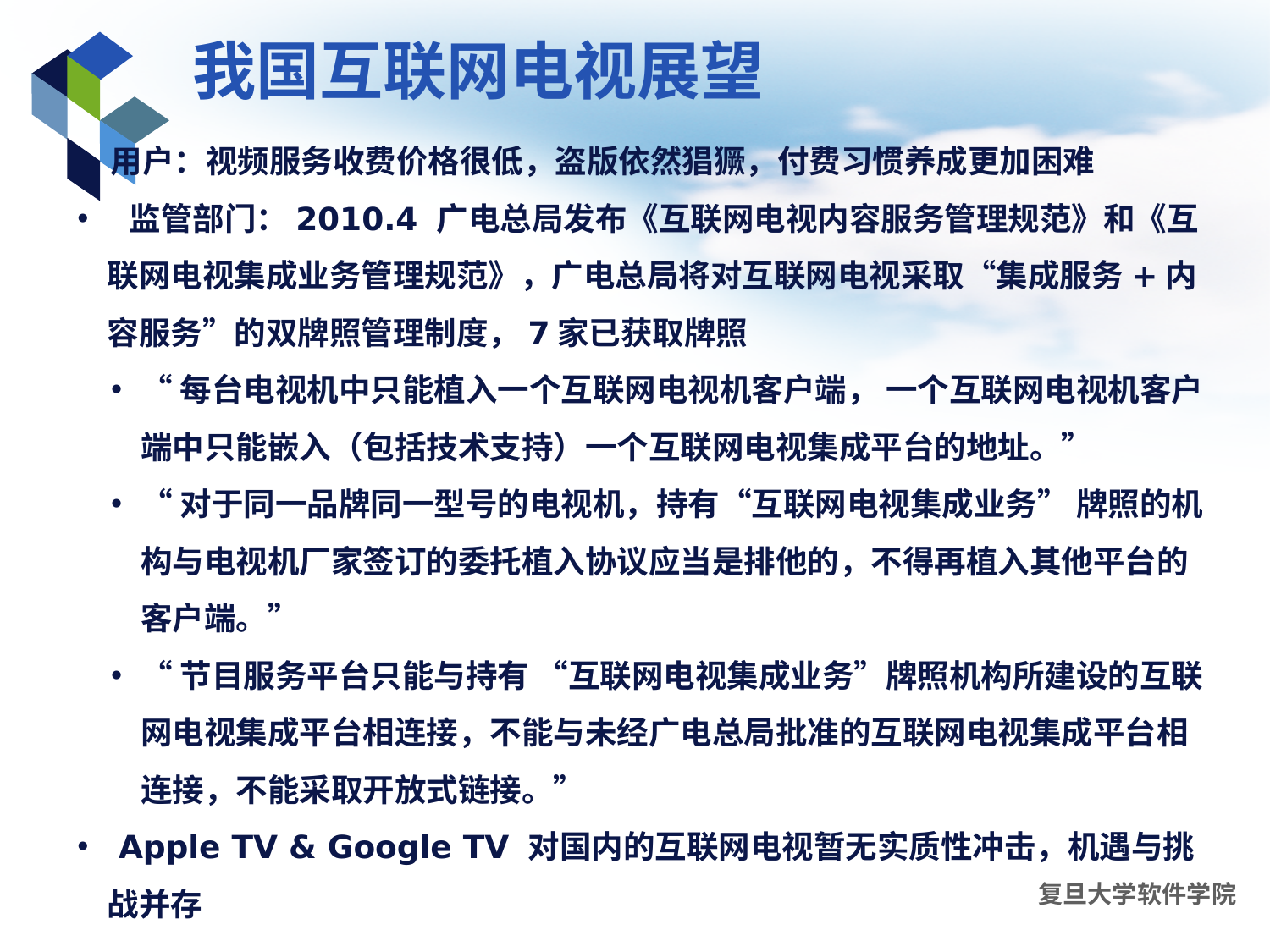

# 我国互联网电视展望
  用户：视频服务收费价格很低，盗版依然猖獗，付费习惯养成更加困难
  监管部门：2010.4 广电总局发布《互联网电视内容服务管理规范》和《互联网电视集成业务管理规范》，广电总局将对互联网电视采取“集成服务+内容服务”的双牌照管理制度，7家已获取牌照
“每台电视机中只能植入一个互联网电视机客户端， 一个互联网电视机客户端中只能嵌入（包括技术支持）一个互联网电视集成平台的地址。”
“对于同一品牌同一型号的电视机，持有“互联网电视集成业务” 牌照的机构与电视机厂家签订的委托植入协议应当是排他的，不得再植入其他平台的客户端。”
“节目服务平台只能与持有 “互联网电视集成业务”牌照机构所建设的互联网电视集成平台相连接，不能与未经广电总局批准的互联网电视集成平台相连接，不能采取开放式链接。”
 Apple TV & Google TV 对国内的互联网电视暂无实质性冲击，机遇与挑战并存